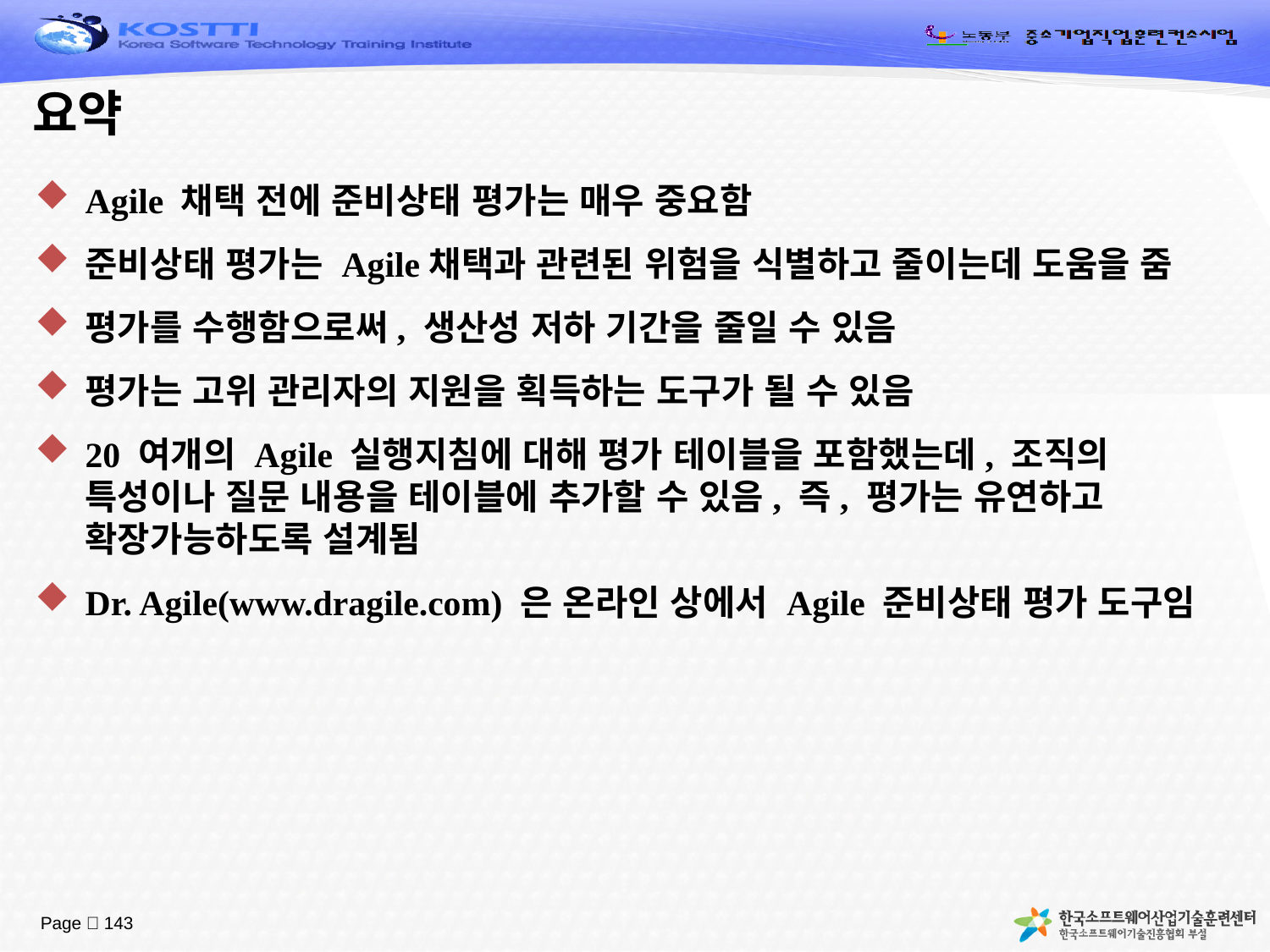

# 요약
Agile 채택 전에 준비상태 평가는 매우 중요함
준비상태 평가는 Agile채택과 관련된 위험을 식별하고 줄이는데 도움을 줌
평가를 수행함으로써, 생산성 저하 기간을 줄일 수 있음
평가는 고위 관리자의 지원을 획득하는 도구가 될 수 있음
20 여개의 Agile 실행지침에 대해 평가 테이블을 포함했는데, 조직의 특성이나 질문 내용을 테이블에 추가할 수 있음, 즉, 평가는 유연하고 확장가능하도록 설계됨
Dr. Agile(www.dragile.com) 은 온라인 상에서 Agile 준비상태 평가 도구임